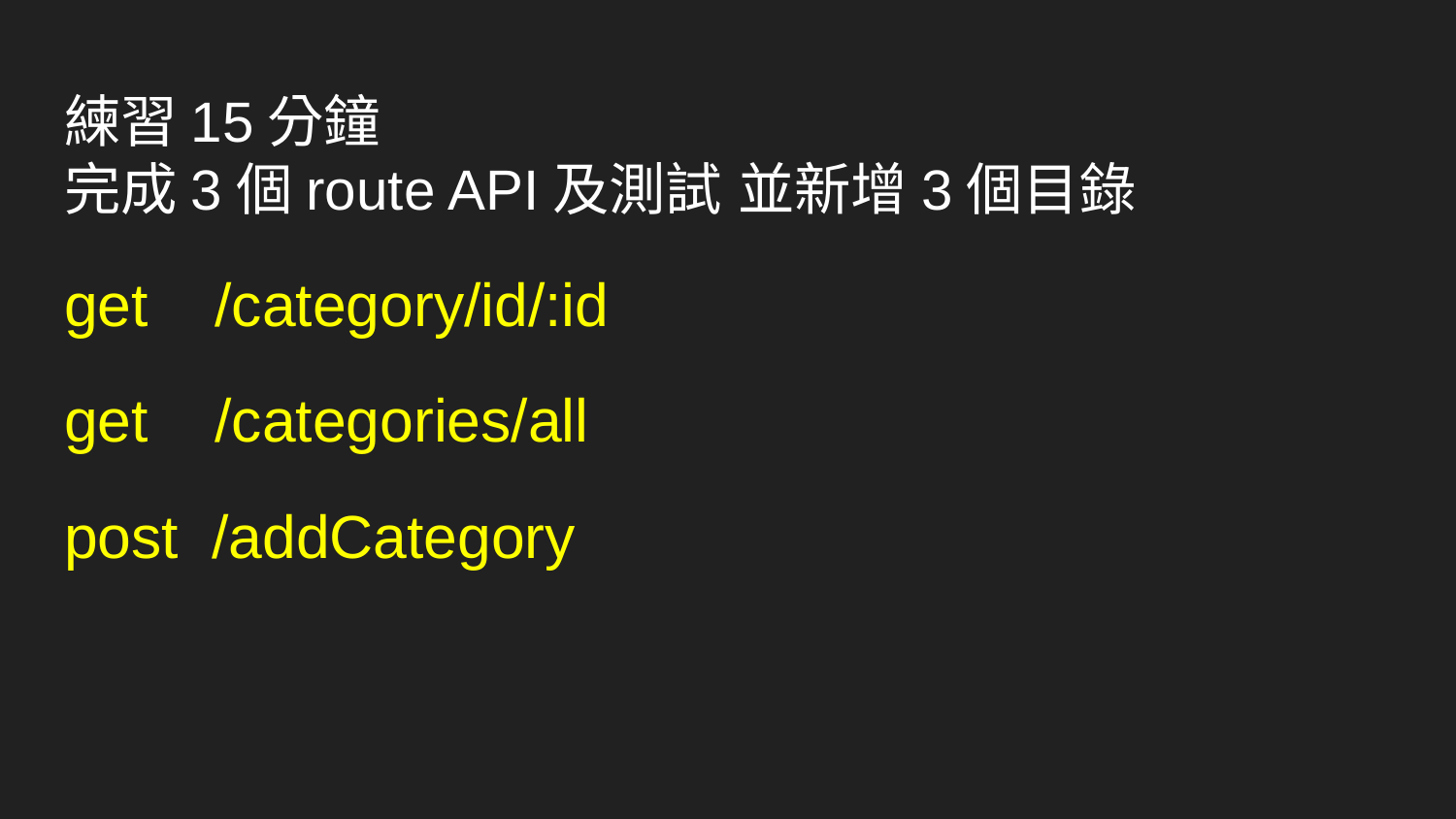

# 練習15分鐘 完成3個route API及測試 並新增3個目錄
get    /category/id/:id
get    /categories/all
post  /addCategory